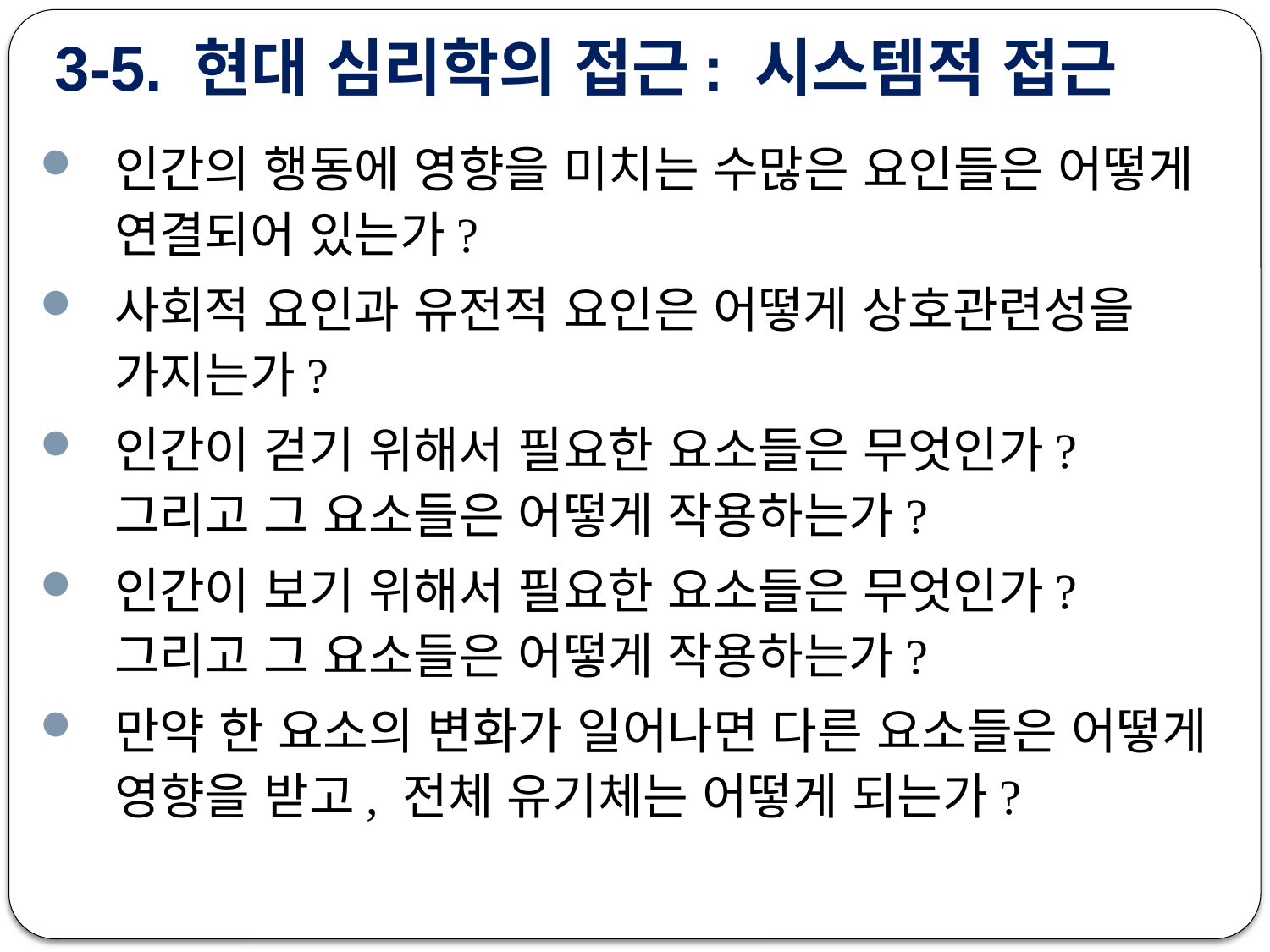

# 3-5. 현대 심리학의 접근: 시스템적 접근
인간의 행동에 영향을 미치는 수많은 요인들은 어떻게 연결되어 있는가?
사회적 요인과 유전적 요인은 어떻게 상호관련성을 가지는가?
인간이 걷기 위해서 필요한 요소들은 무엇인가? 그리고 그 요소들은 어떻게 작용하는가?
인간이 보기 위해서 필요한 요소들은 무엇인가? 그리고 그 요소들은 어떻게 작용하는가?
만약 한 요소의 변화가 일어나면 다른 요소들은 어떻게 영향을 받고, 전체 유기체는 어떻게 되는가?